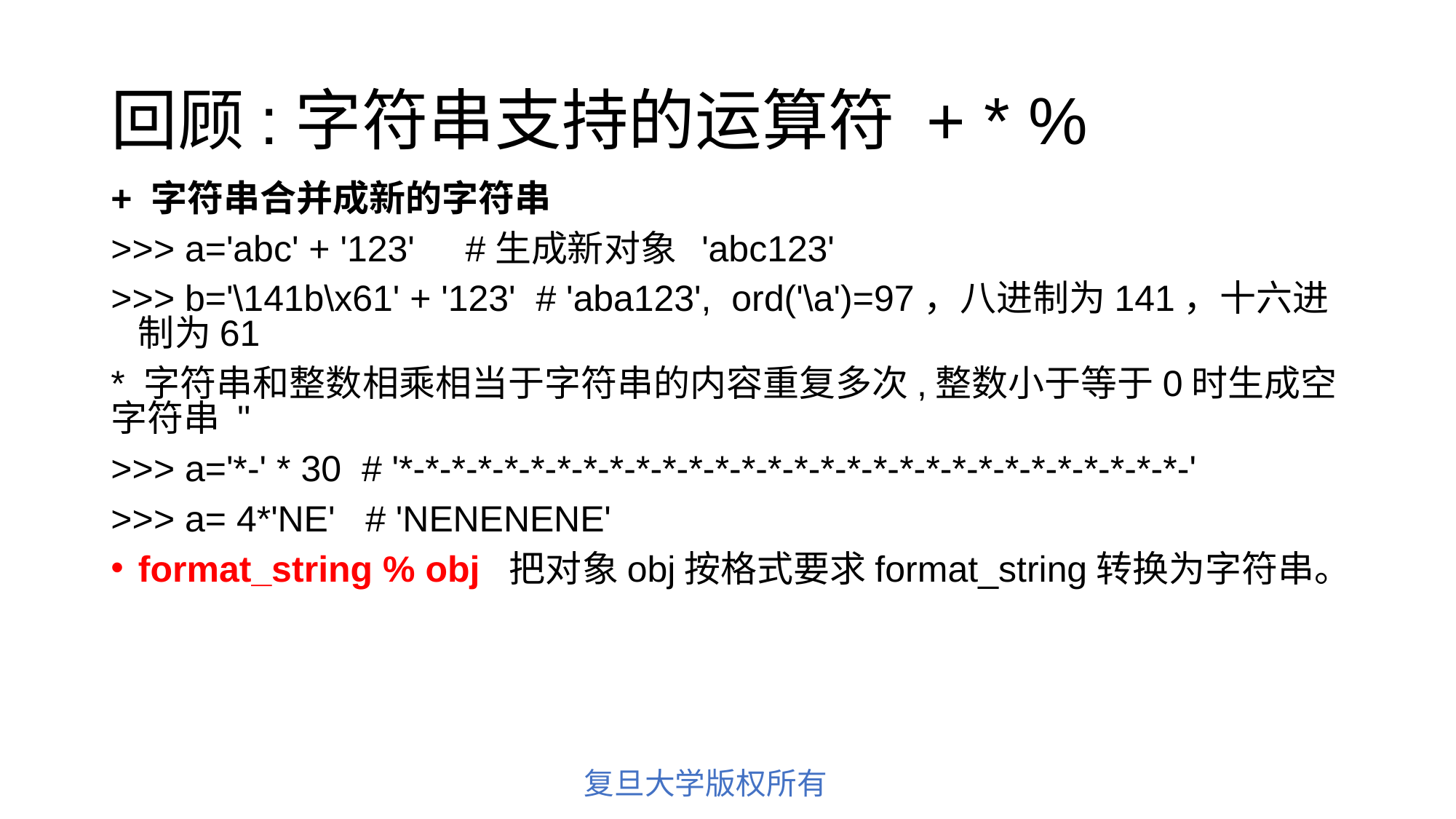

# 回顾:字符串支持的运算符 + * %
+ 字符串合并成新的字符串
>>> a='abc' + '123'     #生成新对象  'abc123'
>>> b='\141b\x61' + '123'  # 'aba123',  ord('\a')=97，八进制为141，十六进制为61
* 字符串和整数相乘相当于字符串的内容重复多次,整数小于等于0时生成空字符串 ''
>>> a='*-' * 30  # '*-*-*-*-*-*-*-*-*-*-*-*-*-*-*-*-*-*-*-*-*-*-*-*-*-*-*-*-*-*-'
>>> a= 4*'NE'   # 'NENENENE'
format_string % obj  把对象obj按格式要求format_string转换为字符串。